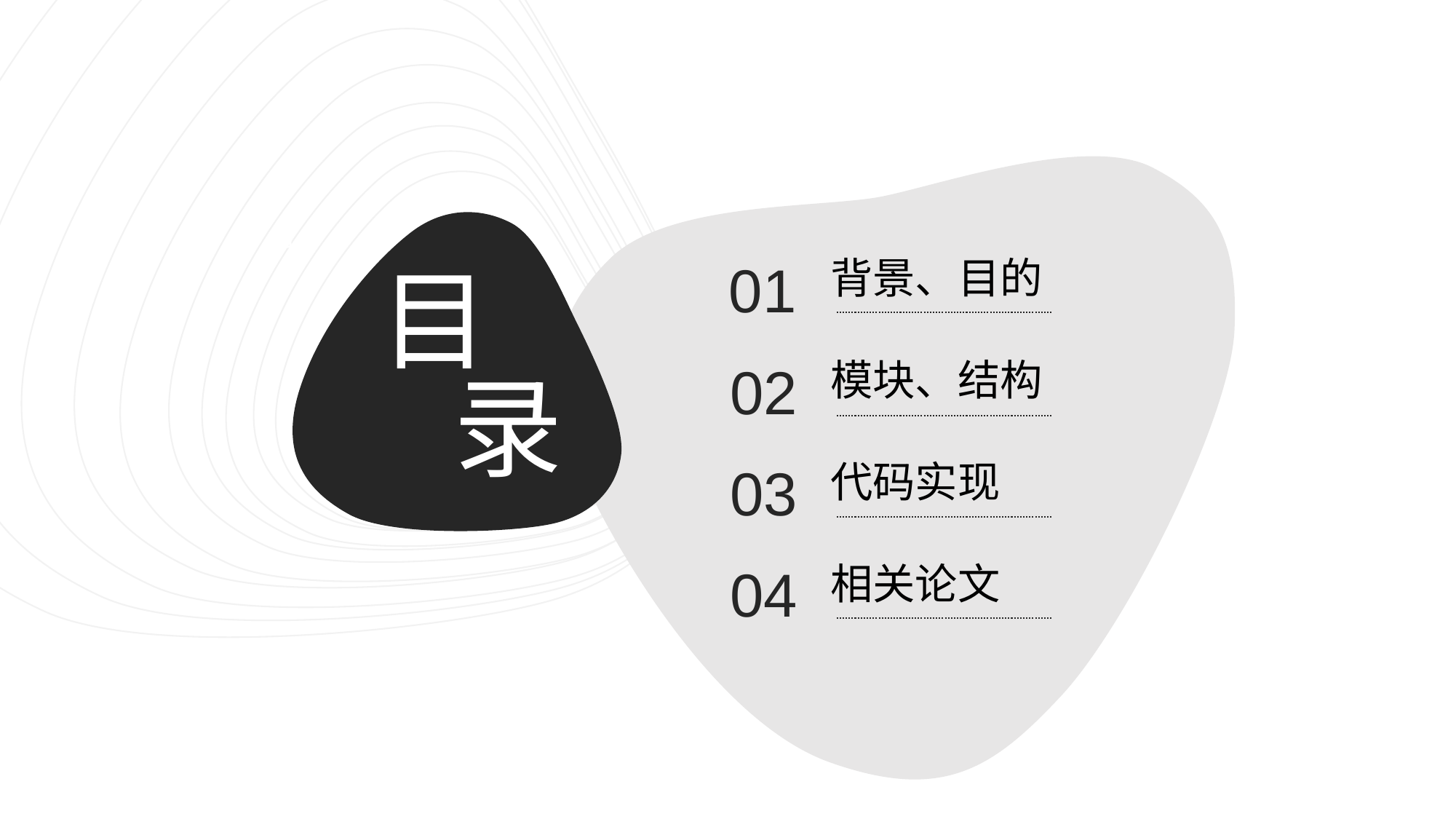

PPT模板 http://www.1ppt.com/moban/
目
背景、目的
01
模块、结构

02
录
代码实现
03
04
相关论文